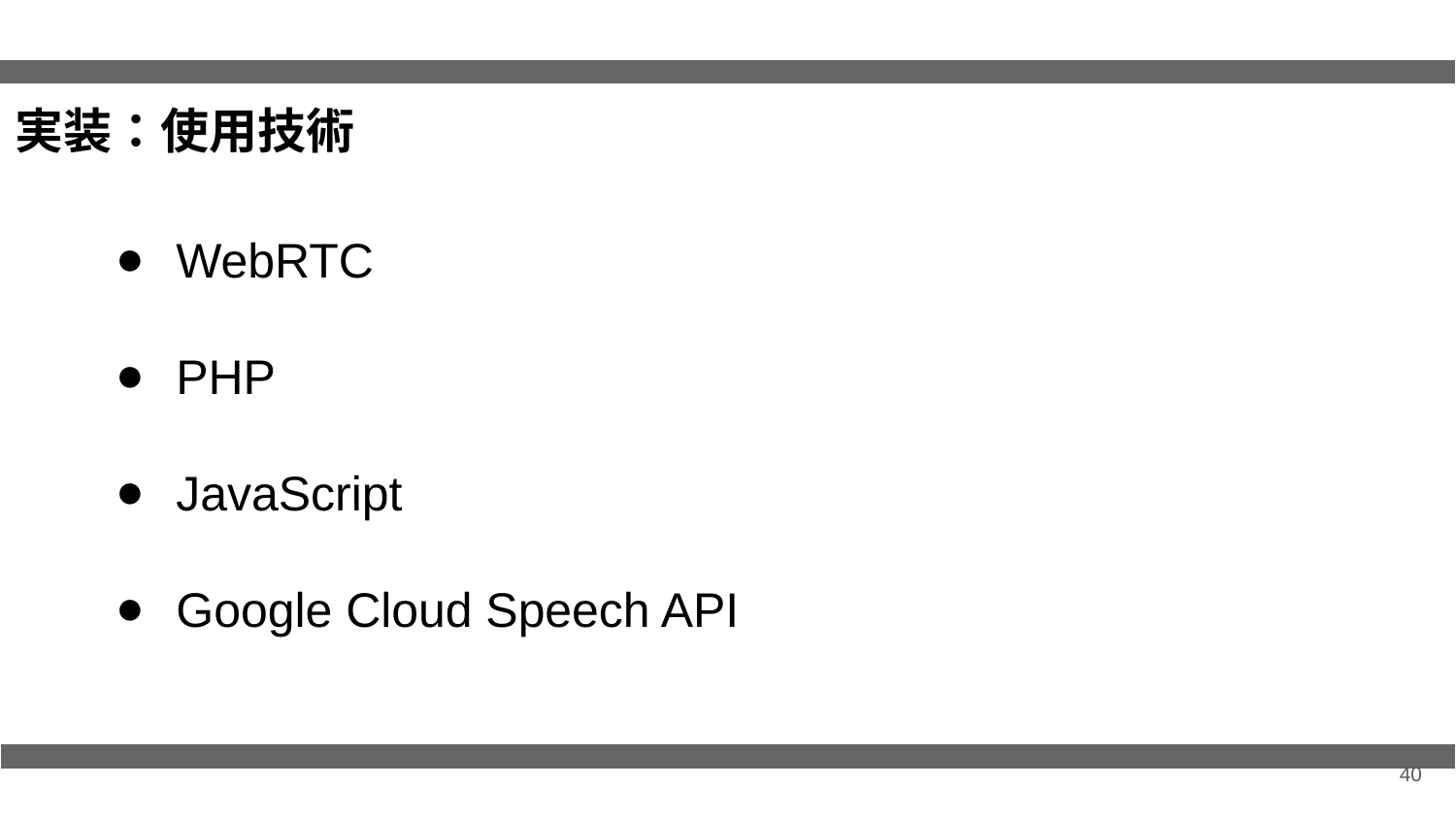

実装：使用技術
WebRTC

PHP

JavaScript

Google Cloud Speech API

40